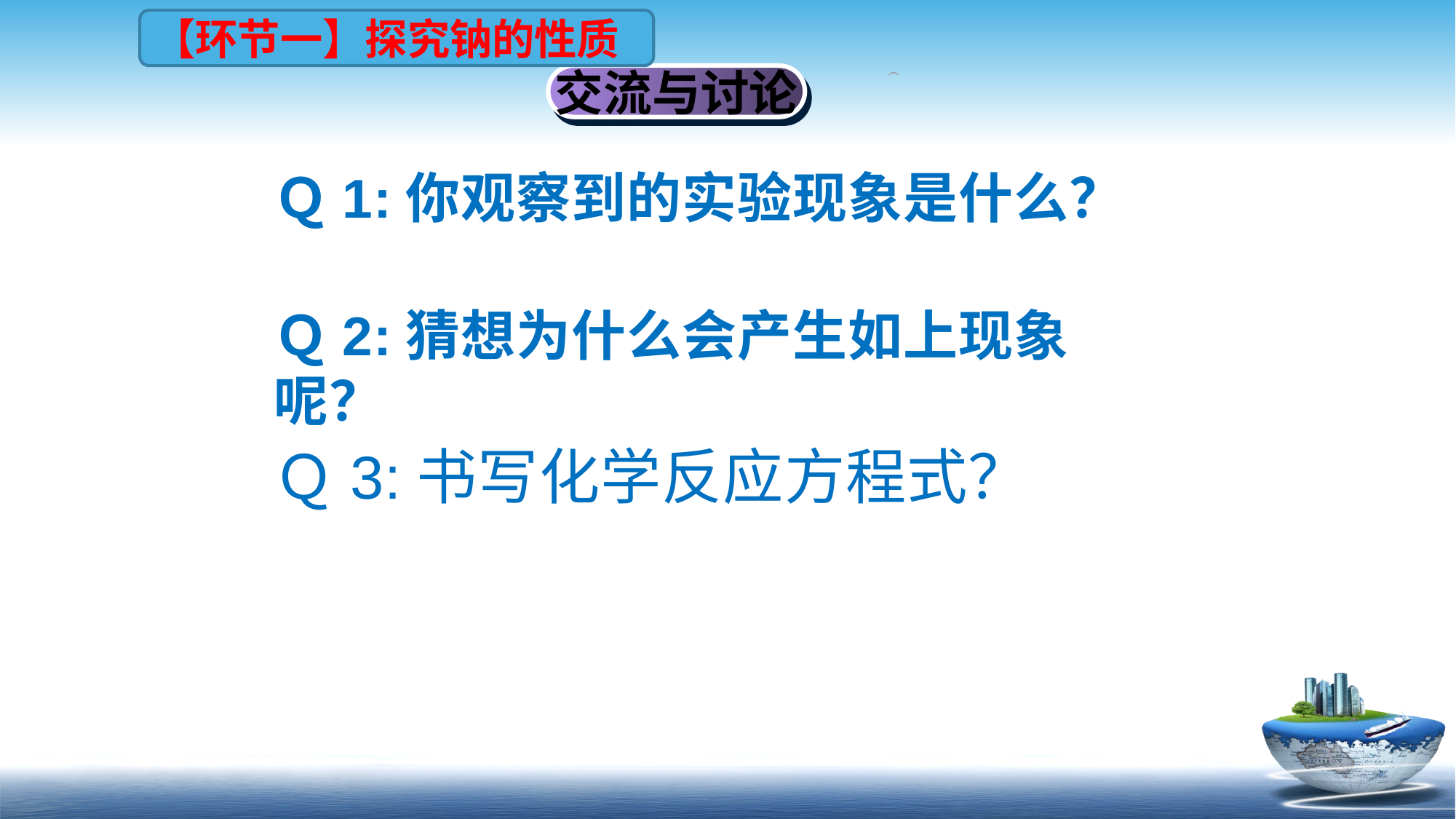

【环节一】探究钠的性质
交流与讨论

Ｑ1:你观察到的实验现象是什么？
Ｑ2:猜想为什么会产生如上现象呢？
Ｑ3:书写化学反应方程式？